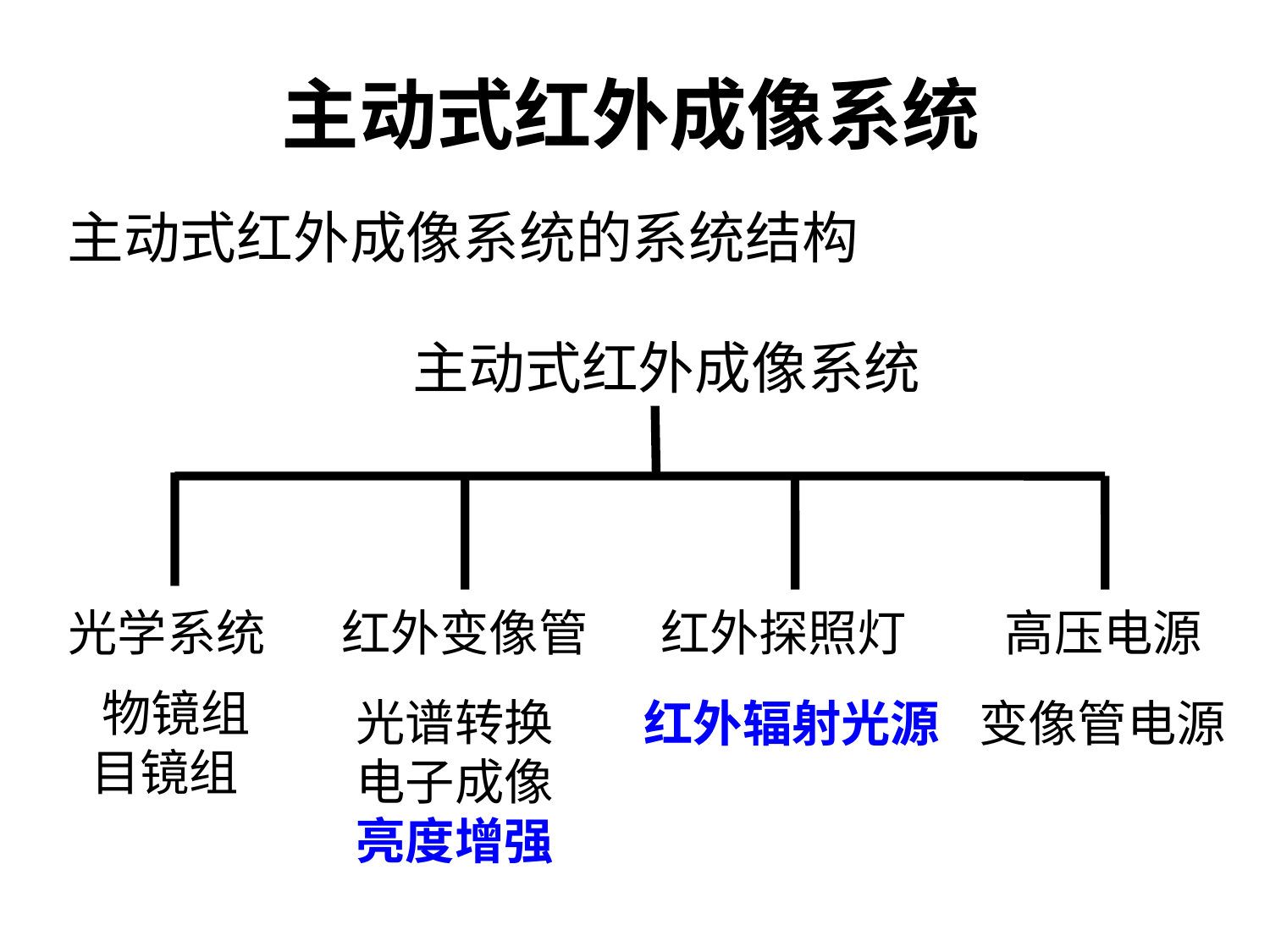

# 主动式红外成像系统
主动式红外成像系统的系统结构
主动式红外成像系统

红外变像管
光谱转换电子成像亮度增强
光学系统
 物镜组 目镜组
红外探照灯
红外辐射光源
高压电源
变像管电源